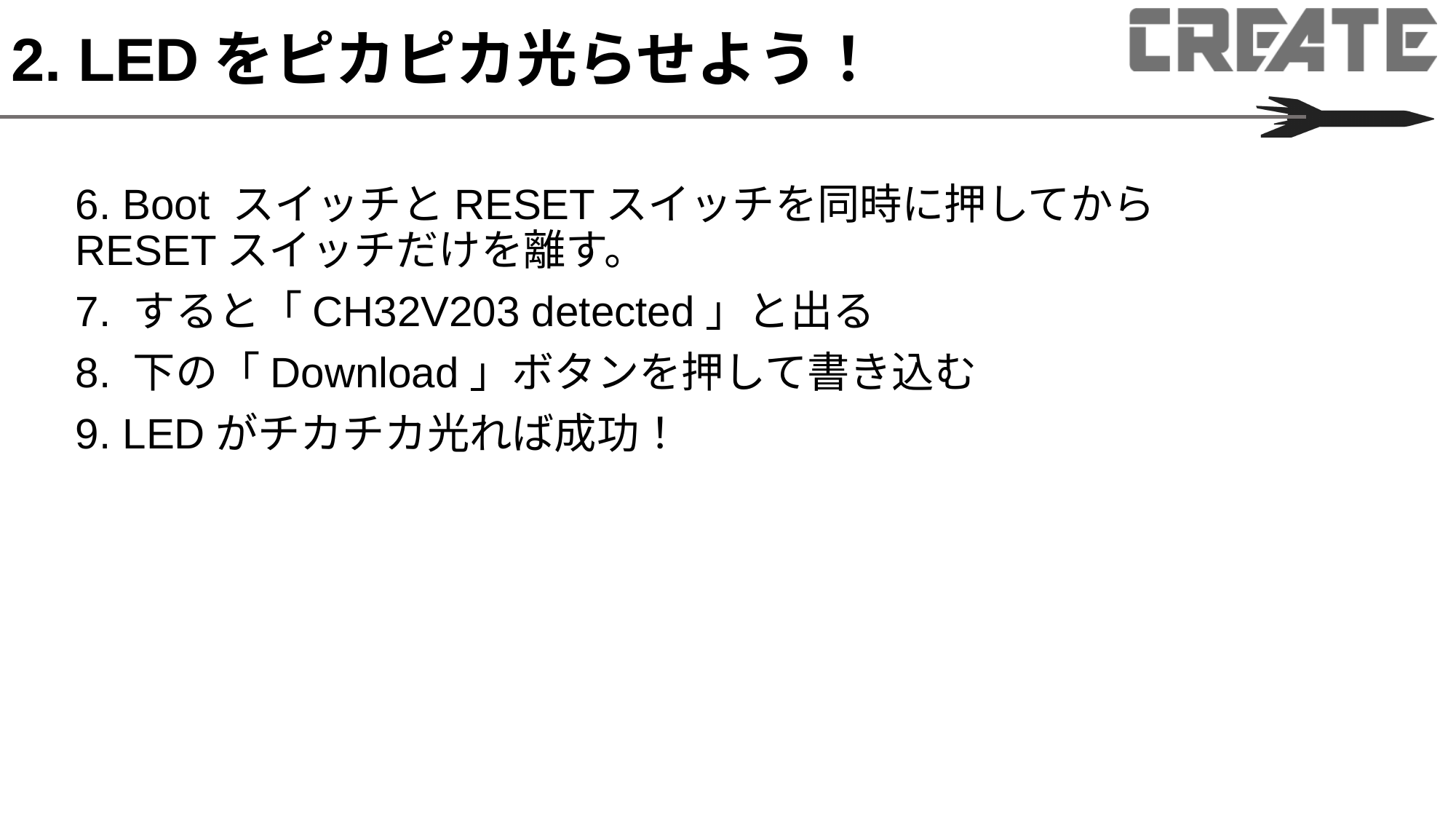

# 2. LEDをピカピカ光らせよう！
6. Boot スイッチとRESETスイッチを同時に押してからRESETスイッチだけを離す。
7. すると「CH32V203 detected」と出る
8. 下の「Download」ボタンを押して書き込む
9. LEDがチカチカ光れば成功！